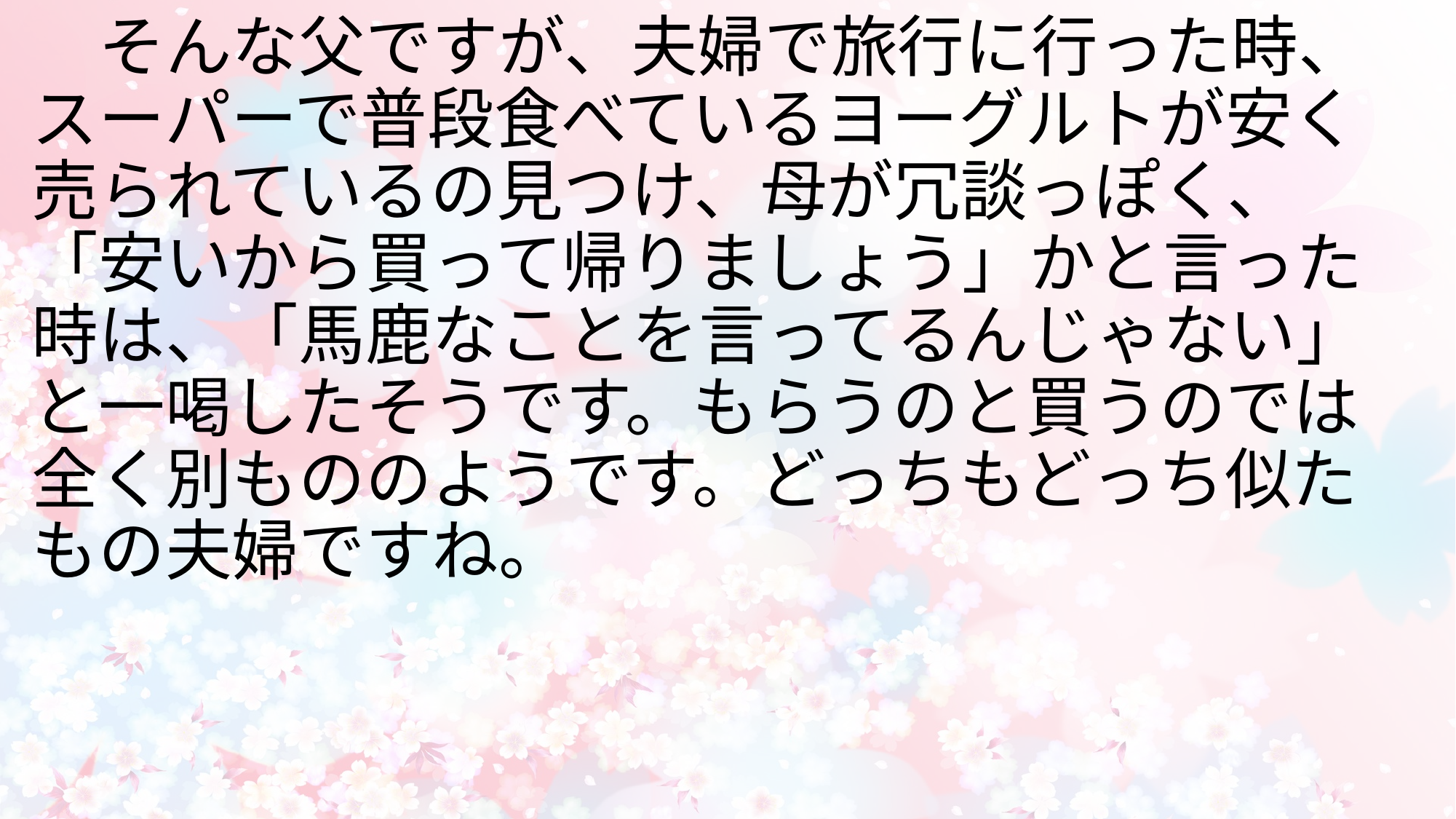

そんな父ですが、夫婦で旅行に行った時、スーパーで普段食べているヨーグルトが安く売られているの見つけ、母が冗談っぽく、「安いから買って帰りましょう」かと言った時は、「馬鹿なことを言ってるんじゃない」と一喝したそうです。もらうのと買うのでは全く別もののようです。どっちもどっち似たもの夫婦ですね。